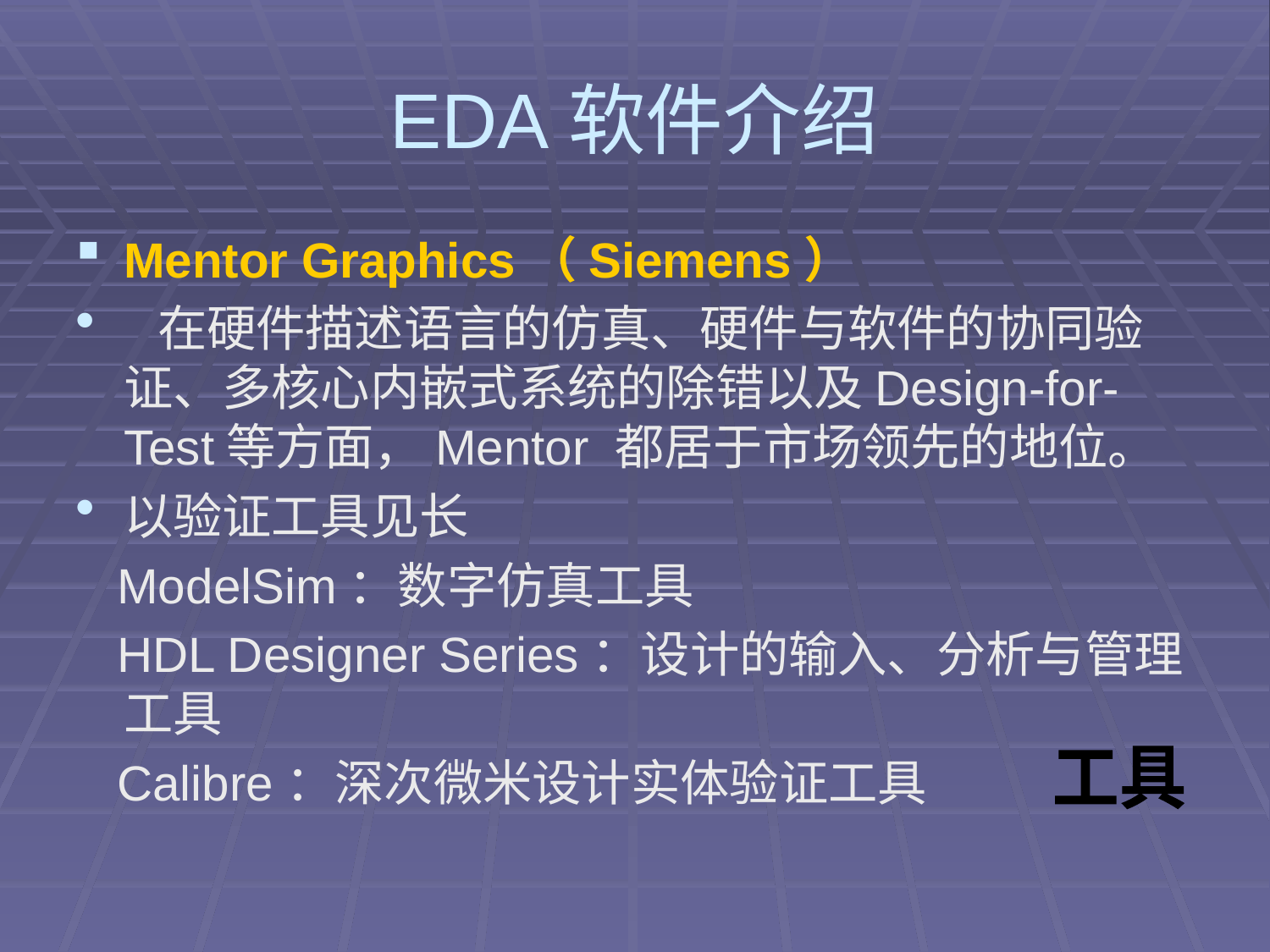

# EDA软件介绍
Mentor Graphics（Siemens）
  在硬件描述语言的仿真、硬件与软件的协同验证、多核心内嵌式系统的除错以及Design-for-Test等方面，Mentor 都居于市场领先的地位。
以验证工具见长
   ModelSim：数字仿真工具
   HDL Designer Series：设计的输入、分析与管理工具
   Calibre：深次微米设计实体验证工具
工具